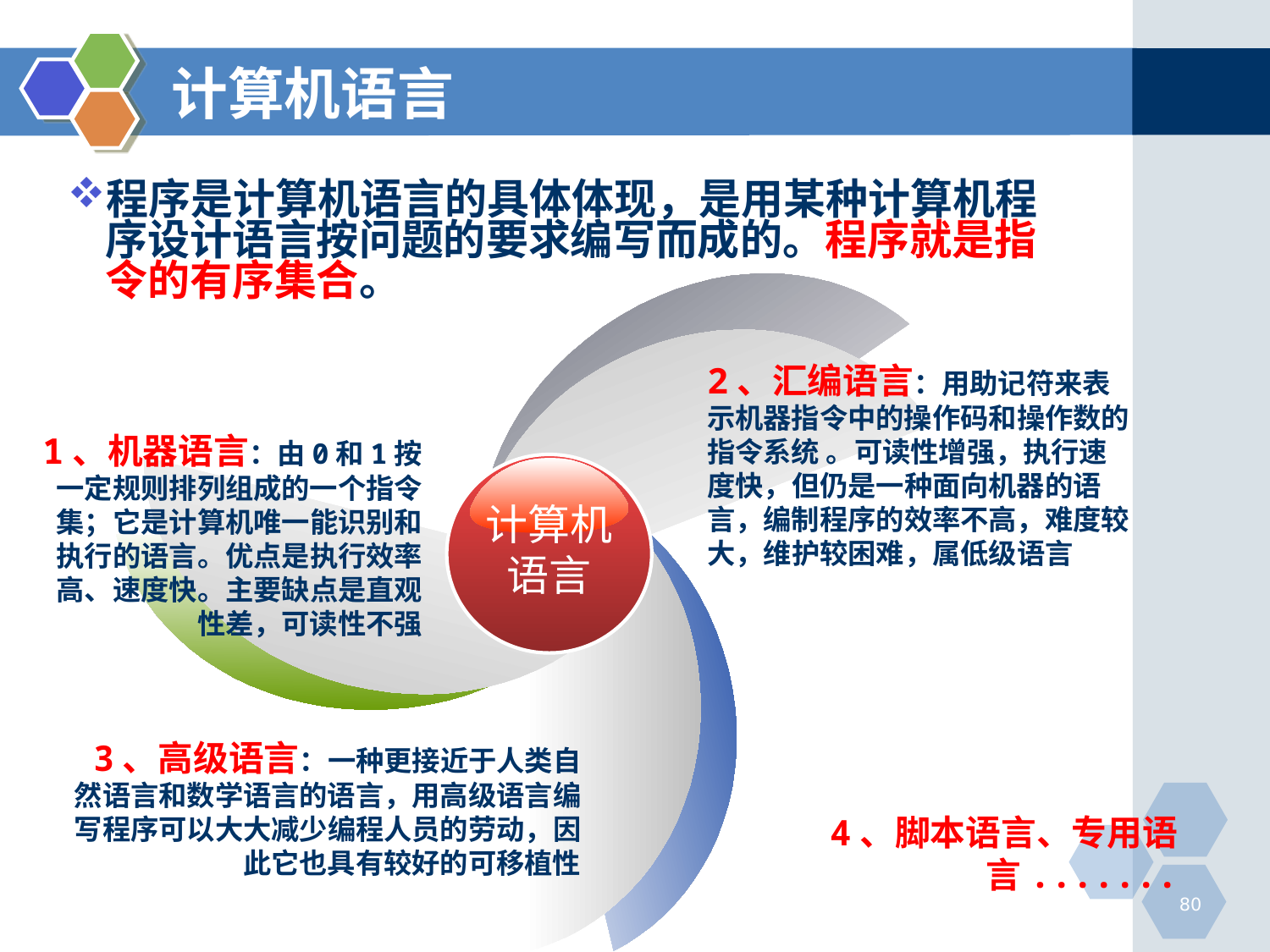

# 计算机语言
程序是计算机语言的具体体现，是用某种计算机程序设计语言按问题的要求编写而成的。程序就是指令的有序集合。

计算机
语言
2、汇编语言：用助记符来表示机器指令中的操作码和操作数的指令系统 。可读性增强，执行速度快，但仍是一种面向机器的语言，编制程序的效率不高，难度较大，维护较困难，属低级语言
1、机器语言：由0和1按一定规则排列组成的一个指令集；它是计算机唯一能识别和执行的语言。优点是执行效率高、速度快。主要缺点是直观性差，可读性不强
3、高级语言：一种更接近于人类自然语言和数学语言的语言，用高级语言编写程序可以大大减少编程人员的劳动，因此它也具有较好的可移植性
4、脚本语言、专用语言.......
80